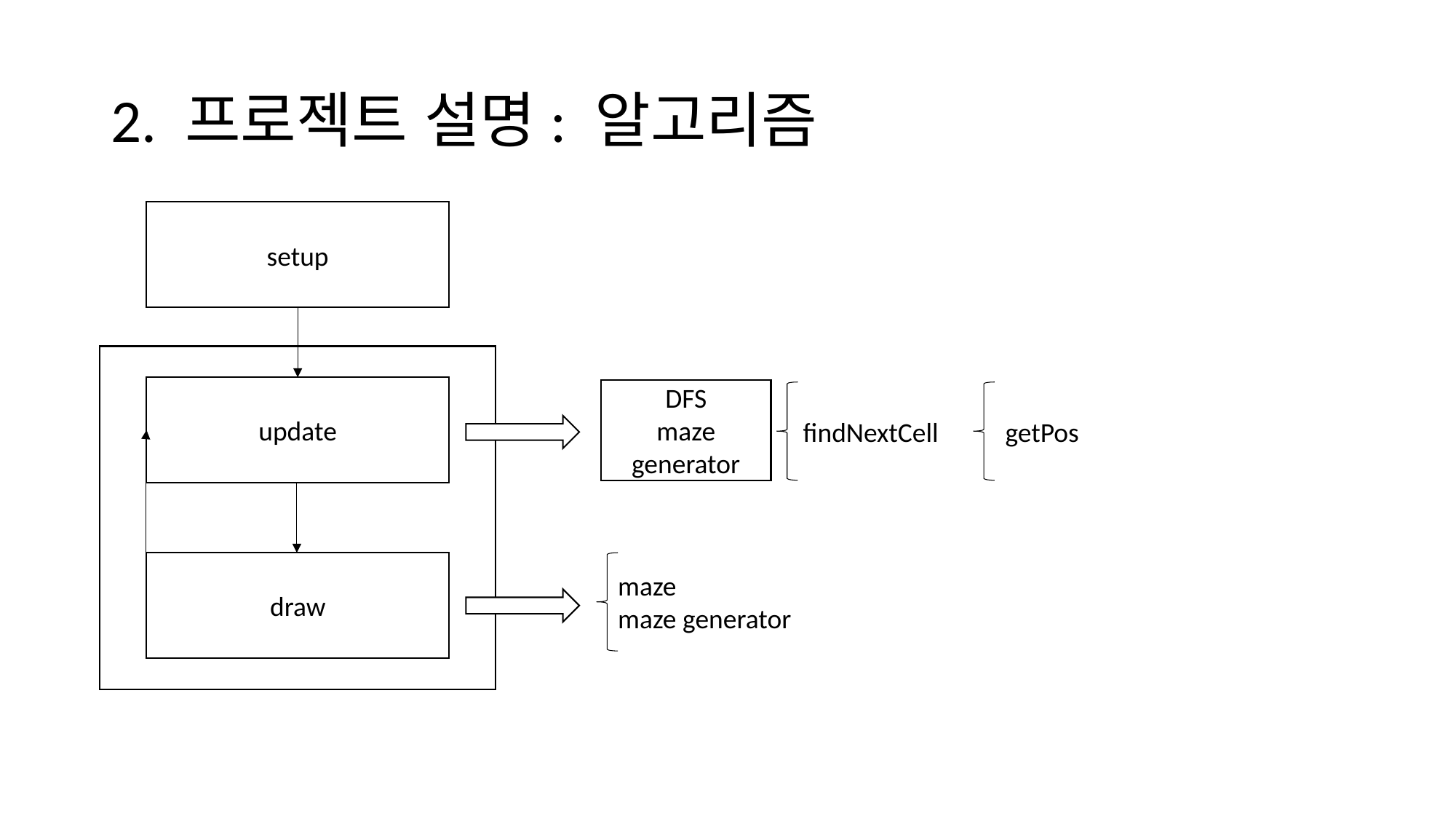

# 2. 프로젝트 설명: 알고리즘
setup

update
draw
DFS
maze generator

findNextCell
getPos

maze
maze generator